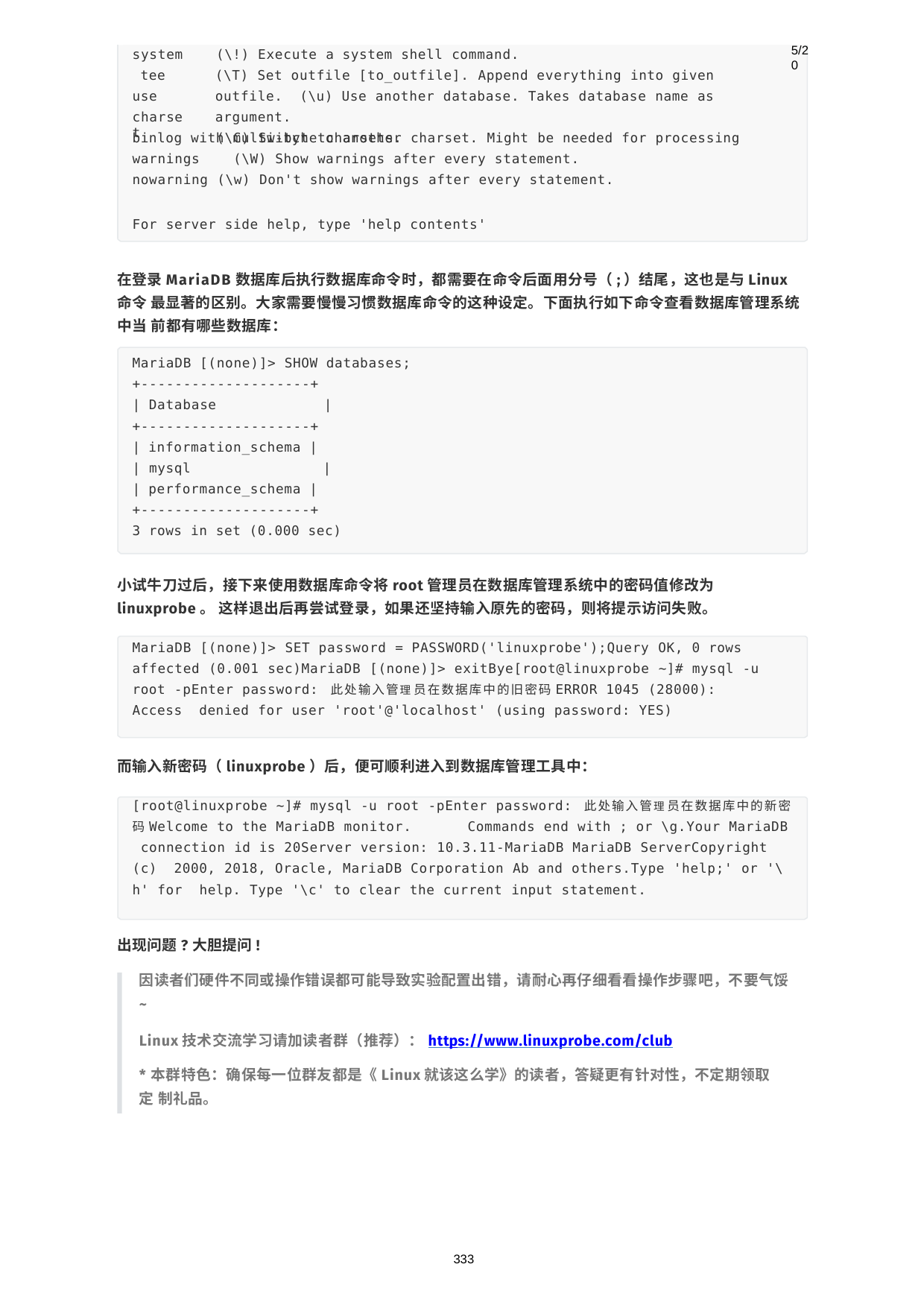

system  tee  use
charset
5/20
(\!) Execute a system shell command.

(\T) Set outfile [to_outfile]. Append everything into given outfile.  (\u) Use another database. Takes database name as argument.
(\C) Switch to another charset. Might be needed for processing
binlog with multi-byte charsets.
warnings	(\W) Show warnings after every statement.  nowarning (\w) Don't show warnings after every statement.

For server side help, type 'help contents'

在登录MariaDB数据库后执行数据库命令时，都需要在命令后面用分号（;）结尾，这也是与Linux命令 最显著的区别。大家需要慢慢习惯数据库命令的这种设定。下面执行如下命令查看数据库管理系统中当 前都有哪些数据库：

MariaDB [(none)]> SHOW databases;
+--------------------+
| Database	|
+--------------------+
| information_schema |
| mysql	|
| performance_schema |
+--------------------+
3 rows in set (0.000 sec)

小试牛刀过后，接下来使用数据库命令将root管理员在数据库管理系统中的密码值修改为linuxprobe。 这样退出后再尝试登录，如果还坚持输入原先的密码，则将提示访问失败。

MariaDB [(none)]> SET password = PASSWORD('linuxprobe');Query OK, 0 rows  affected (0.001 sec)MariaDB [(none)]> exitBye[root@linuxprobe ~]# mysql -u  root -pEnter password: 此处输入管理员在数据库中的旧密码ERROR 1045 (28000): Access  denied for user 'root'@'localhost' (using password: YES)

而输入新密码（linuxprobe）后，便可顺利进入到数据库管理工具中：

[root@linuxprobe ~]# mysql -u root -pEnter password: 此处输入管理员在数据库中的新密 码Welcome to the MariaDB monitor.	Commands end with ; or \g.Your MariaDB  connection id is 20Server version: 10.3.11-MariaDB MariaDB ServerCopyright (c)  2000, 2018, Oracle, MariaDB Corporation Ab and others.Type 'help;' or '\h' for  help. Type '\c' to clear the current input statement.

出现问题?大胆提问!
因读者们硬件不同或操作错误都可能导致实验配置出错，请耐心再仔细看看操作步骤吧，不要气馁
~

Linux技术交流学习请加读者群（推荐）：https://www.linuxprobe.com/club
*本群特色：确保每一位群友都是《Linux就该这么学》的读者，答疑更有针对性，不定期领取定 制礼品。

333